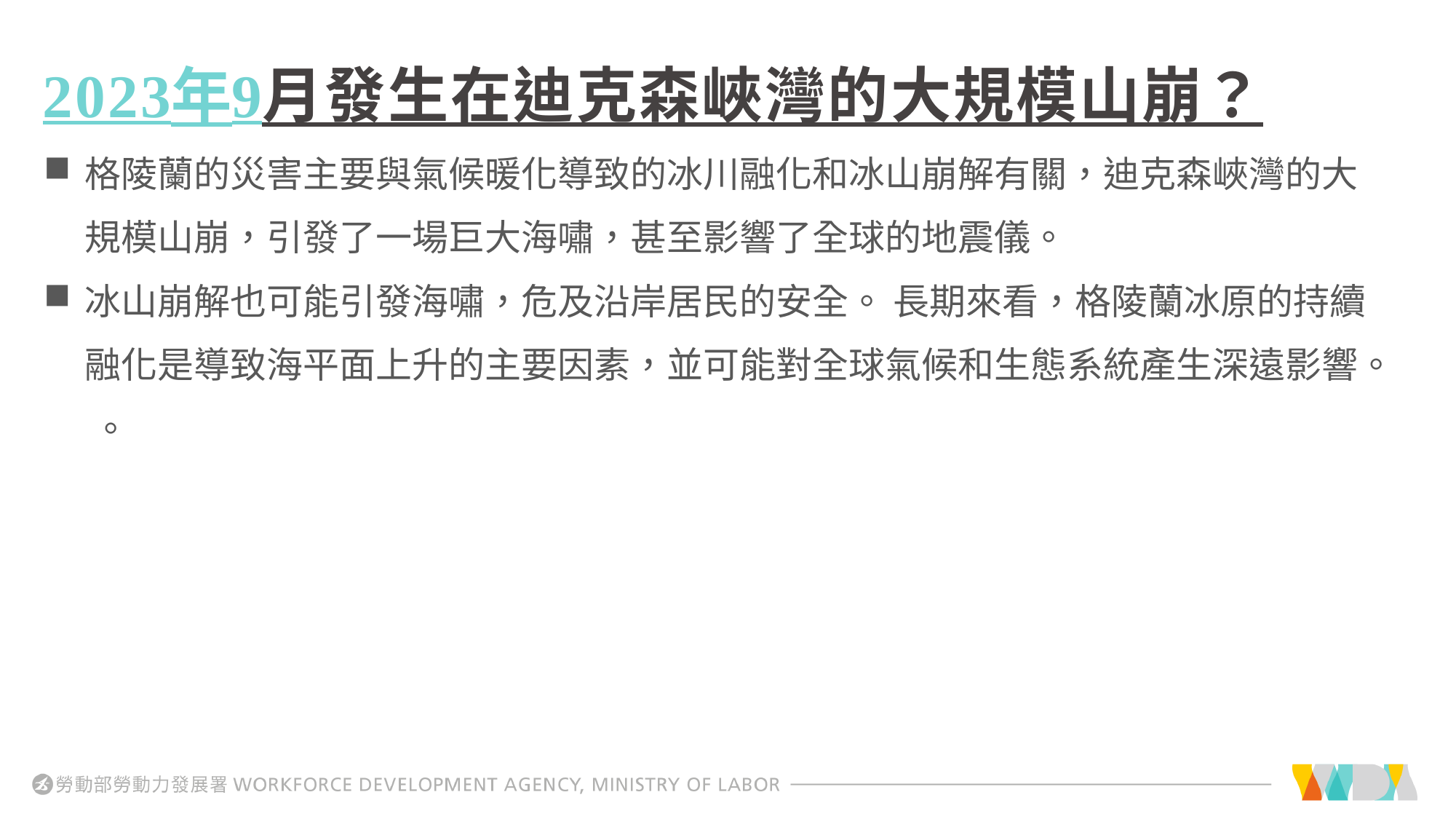

2023年9月發生在迪克森峽灣的大規模山崩？
格陵蘭的災害主要與氣候暖化導致的冰川融化和冰山崩解有關，迪克森峽灣的大規模山崩，引發了一場巨大海嘯，甚至影響了全球的地震儀。
冰山崩解也可能引發海嘯，危及沿岸居民的安全。 長期來看，格陵蘭冰原的持續融化是導致海平面上升的主要因素，並可能對全球氣候和生態系統產生深遠影響。 。